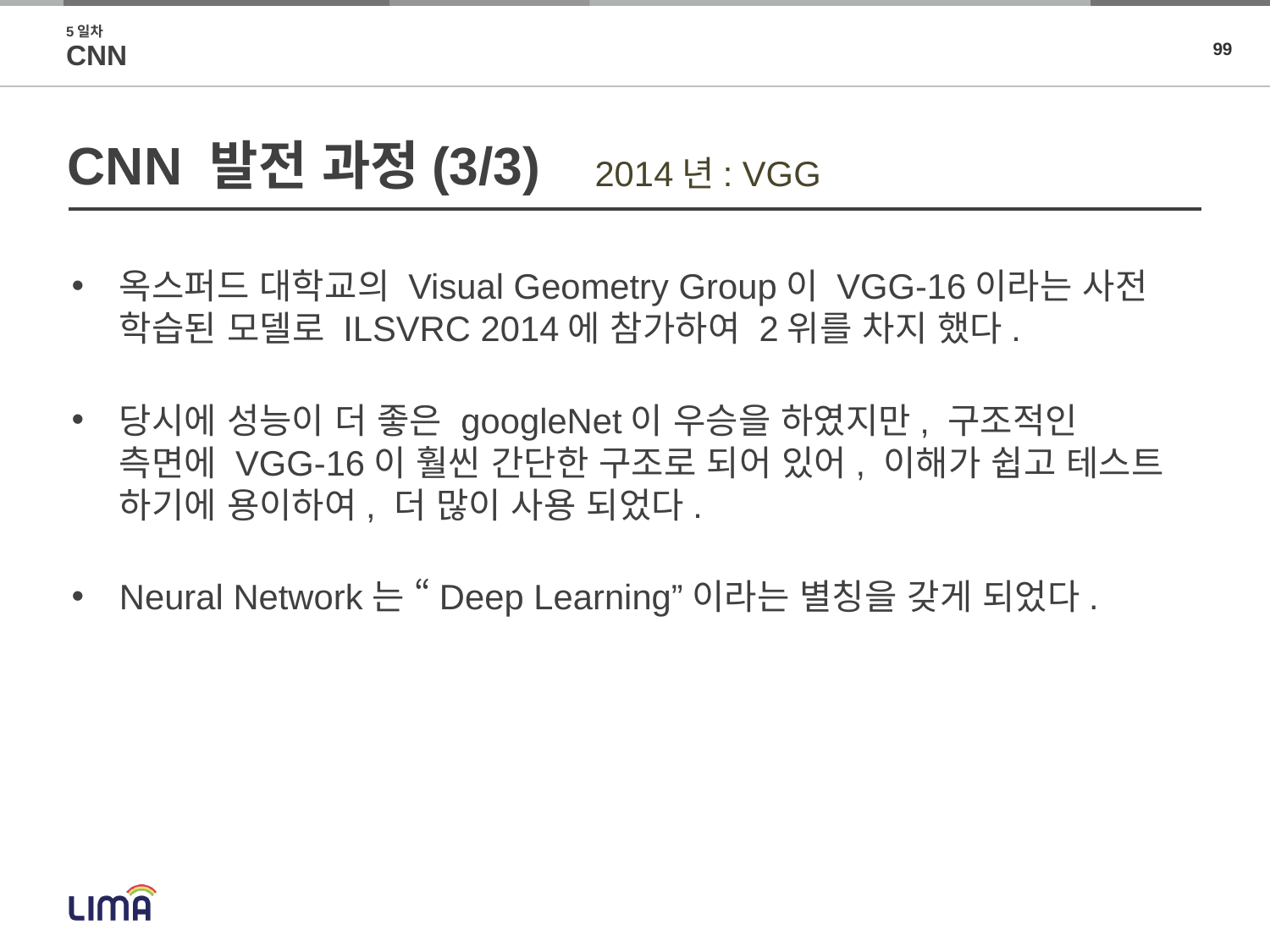

5일차
CNN
# CNN 발전 과정(3/3)
2014년: VGG
옥스퍼드 대학교의 Visual Geometry Group이 VGG-16이라는 사전 학습된 모델로 ILSVRC 2014에 참가하여 2위를 차지 했다.
당시에 성능이 더 좋은 googleNet이 우승을 하였지만, 구조적인 측면에 VGG-16이 훨씬 간단한 구조로 되어 있어, 이해가 쉽고 테스트 하기에 용이하여, 더 많이 사용 되었다.
Neural Network는 “Deep Learning”이라는 별칭을 갖게 되었다.